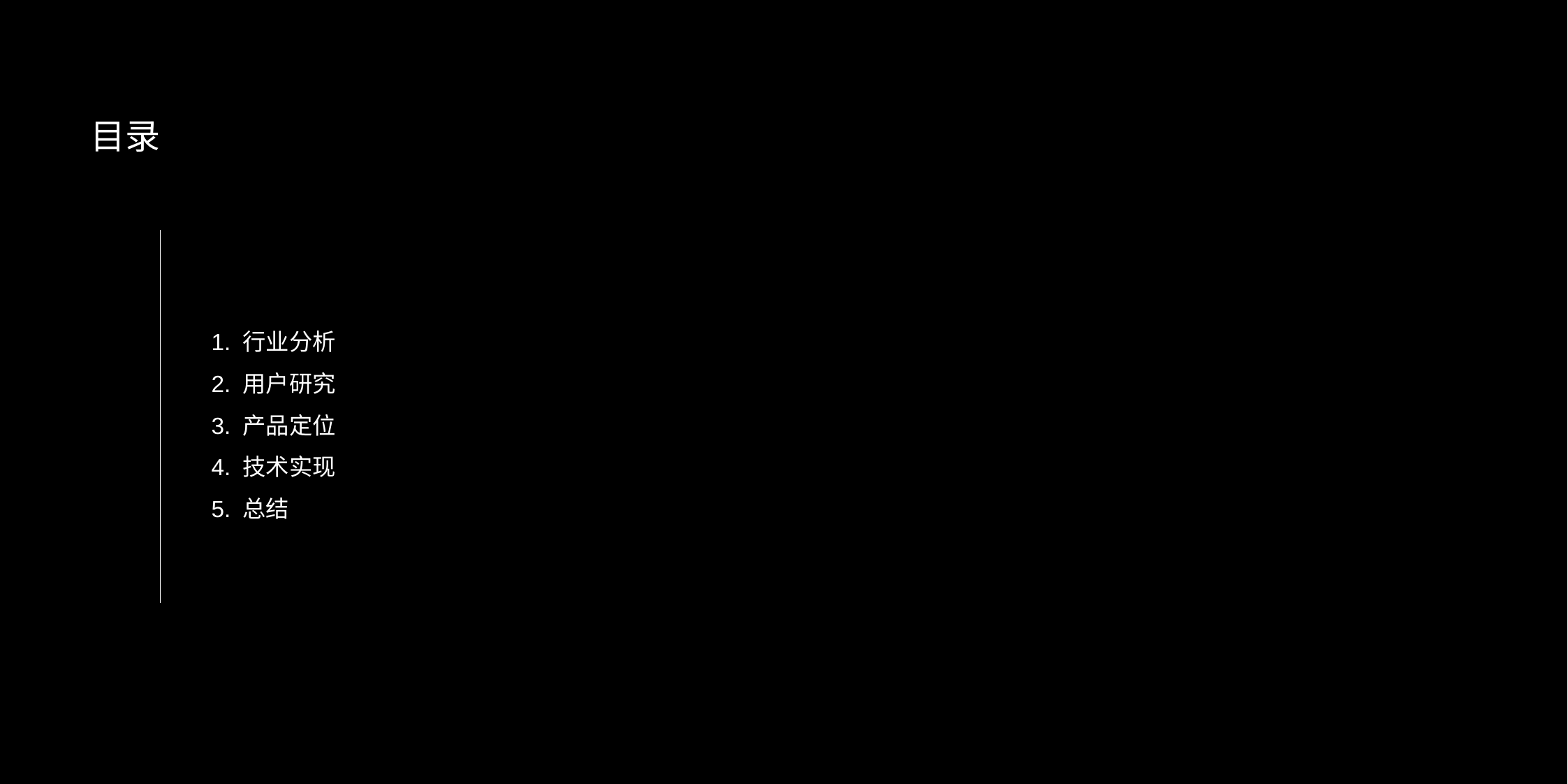

目录
1. 行业分析
2. 用户研究
3. 产品定位
4. 技术实现
5. 总结